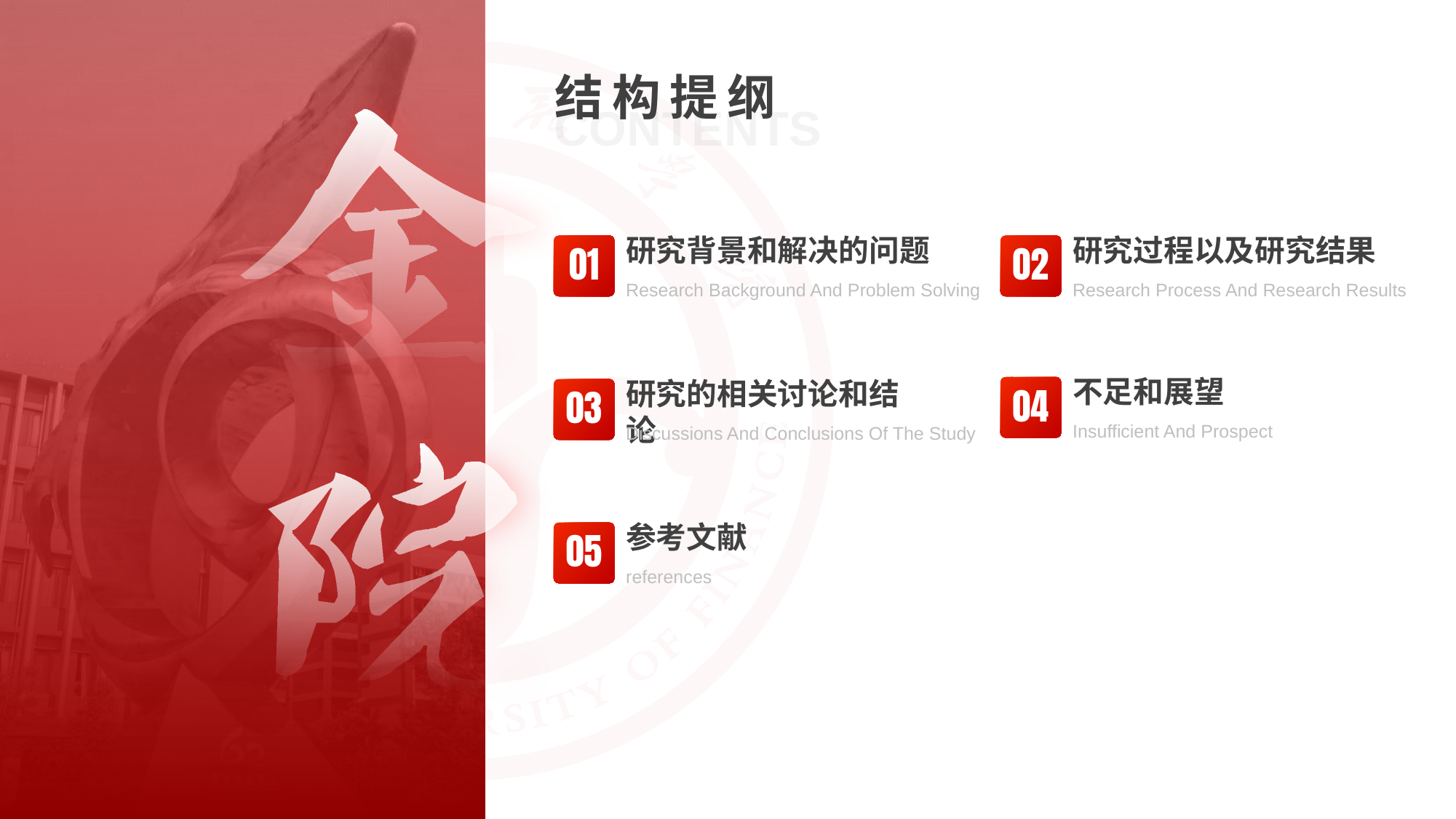

结构提纲
CONTENTS
研究背景和解决的问题

01
Research Background And Problem Solving
研究过程以及研究结果

02
Research Process And Research Results
不足和展望

04
Insufficient And Prospect
研究的相关讨论和结论

03
Discussions And Conclusions Of The Study
参考文献

05
references